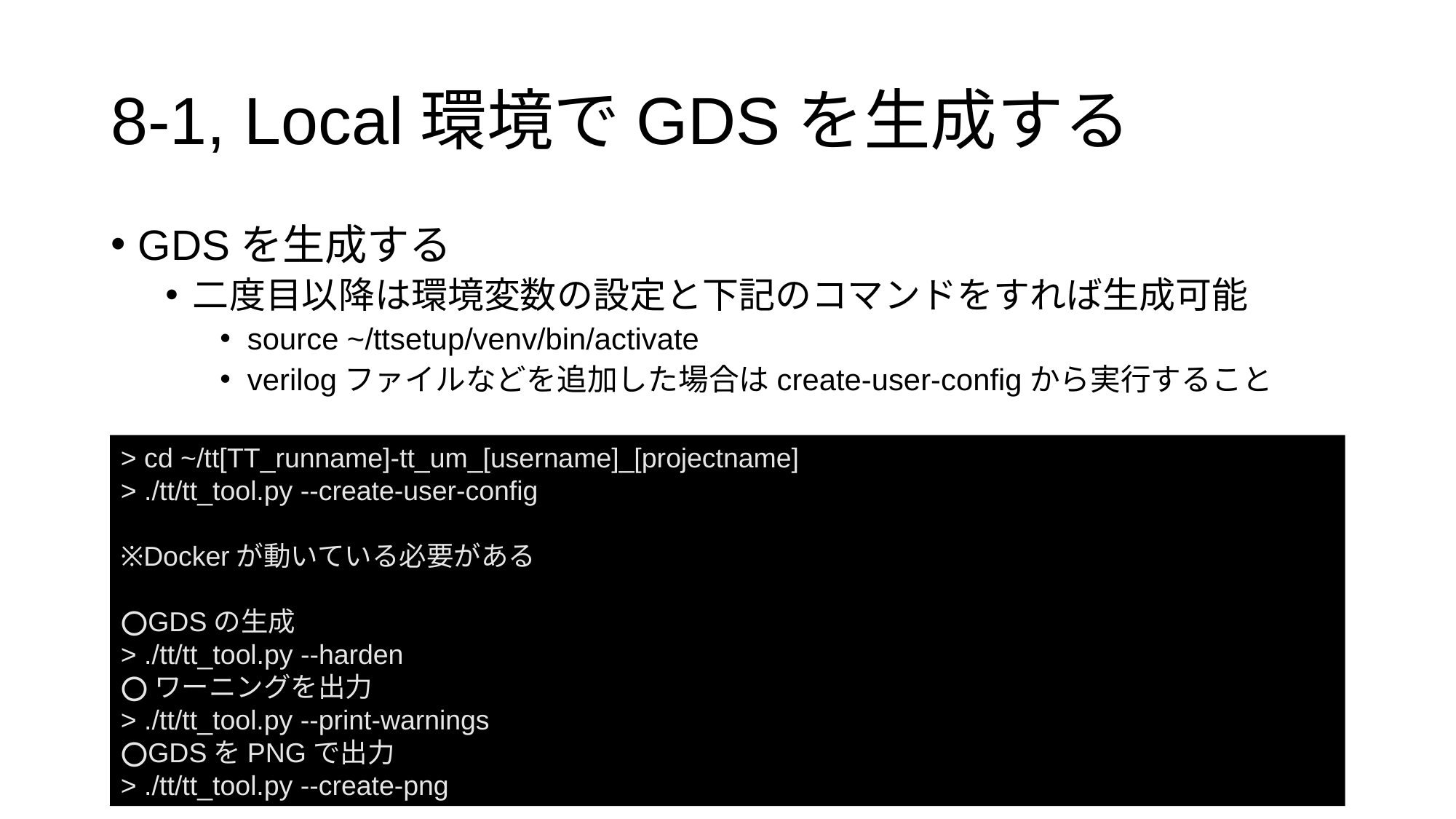

# 8-1, Local環境でGDSを生成する
GDSを生成する
二度目以降は環境変数の設定と下記のコマンドをすれば生成可能
source ~/ttsetup/venv/bin/activate
verilogファイルなどを追加した場合はcreate-user-configから実行すること

> cd ~/tt[TT_runname]-tt_um_[username]_[projectname]
> ./tt/tt_tool.py --create-user-config

※Dockerが動いている必要がある

⭕️GDSの生成
> ./tt/tt_tool.py --harden
⭕️ワーニングを出力
> ./tt/tt_tool.py --print-warnings
⭕️GDSをPNGで出力
> ./tt/tt_tool.py --create-png